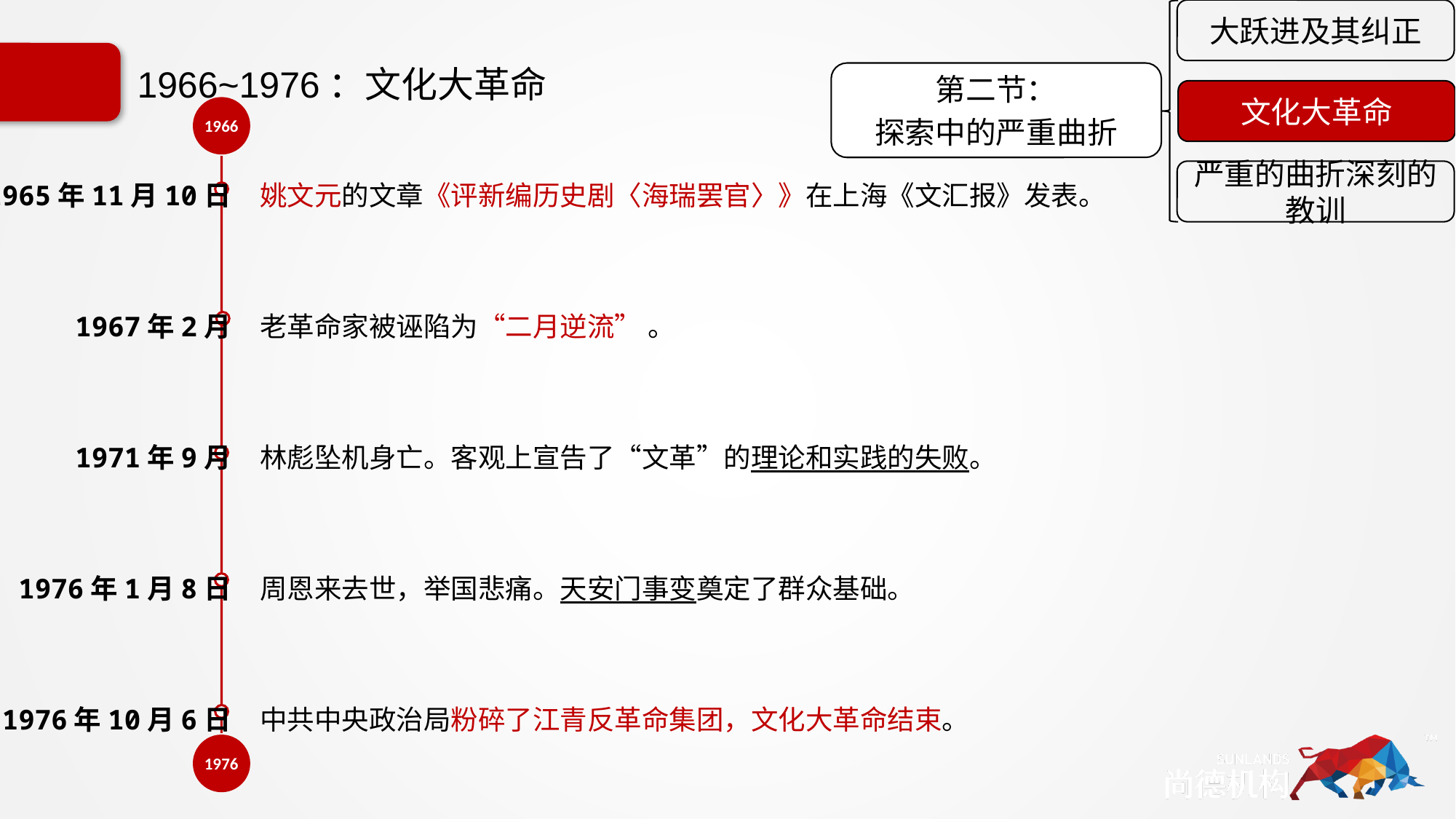

大跃进及其纠正

第二节：
探索中的严重曲折
文化大革命
严重的曲折深刻的教训
# 1966~1976：文化大革命
1966
1976
1965年11月10日

1967年2月

1971年9月

1976年1月8日

1976年10月6日
姚文元的文章《评新编历史剧〈海瑞罢官〉》在上海《文汇报》发表。

老革命家被诬陷为“二月逆流” 。

林彪坠机身亡。客观上宣告了“文革”的理论和实践的失败。

周恩来去世，举国悲痛。天安门事变奠定了群众基础。

中共中央政治局粉碎了江青反革命集团，文化大革命结束。